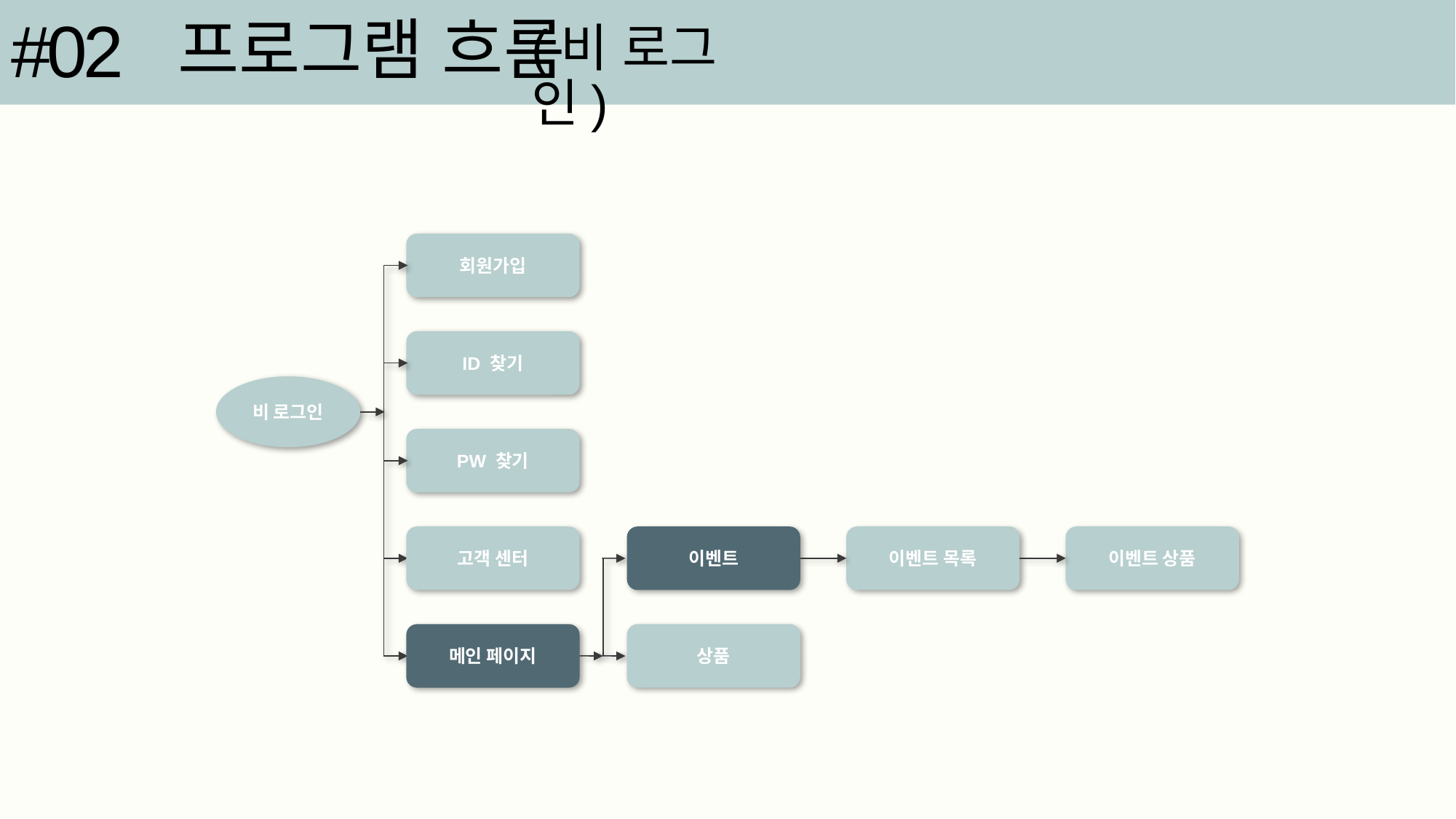

#02
프로그램 흐름
(비 로그인)

회원가입
ID 찾기
비 로그인
PW 찾기
고객 센터
이벤트
이벤트 목록
이벤트 상품
메인 페이지
상품